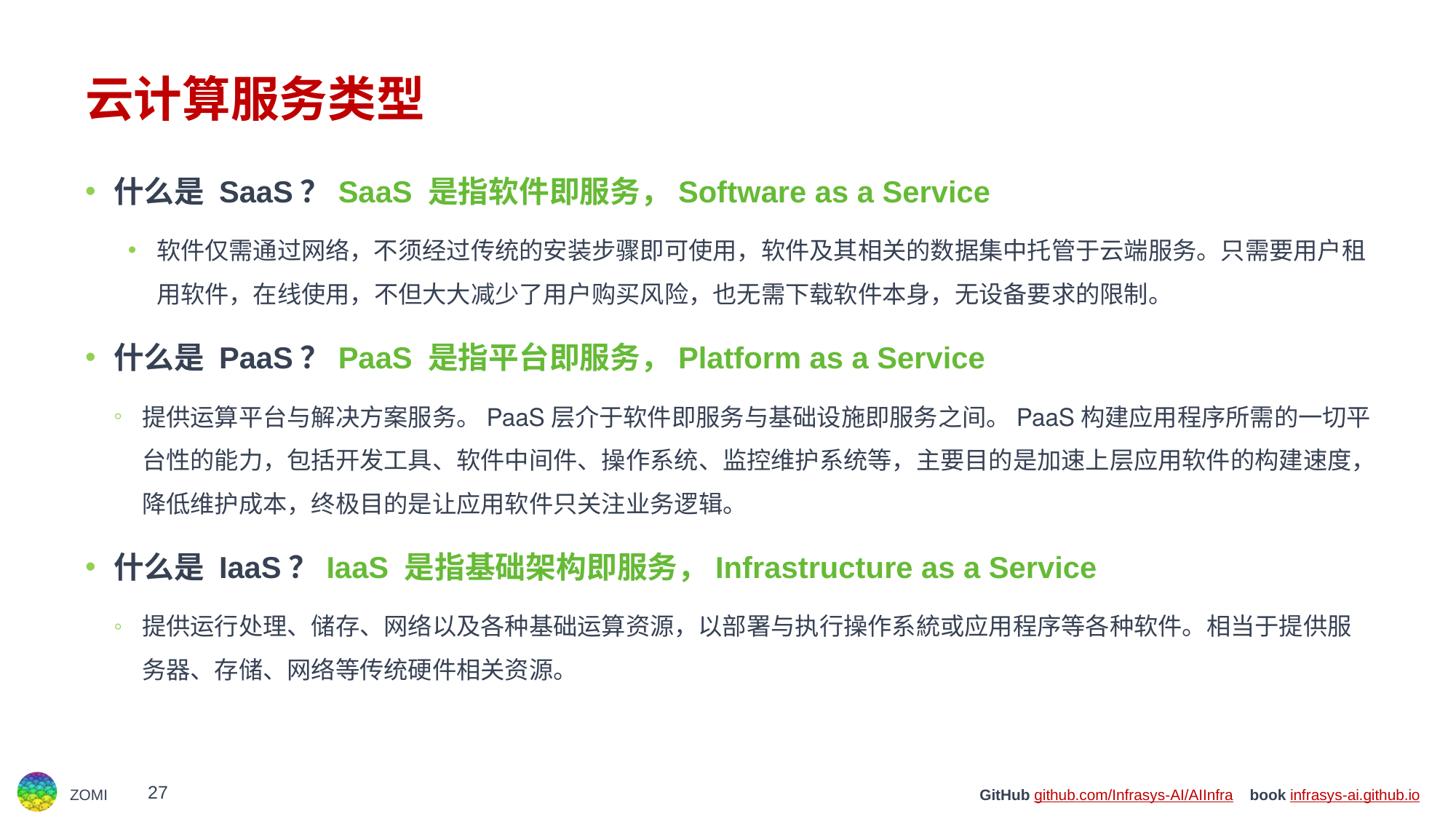

# 云计算服务类型
什么是 SaaS？SaaS 是指软件即服务，Software as a Service
软件仅需通过网络，不须经过传统的安装步骤即可使用，软件及其相关的数据集中托管于云端服务。只需要用户租用软件，在线使用，不但大大减少了用户购买风险，也无需下载软件本身，无设备要求的限制。
什么是 PaaS？PaaS 是指平台即服务，Platform as a Service
提供运算平台与解决方案服务。PaaS层介于软件即服务与基础设施即服务之间。PaaS构建应用程序所需的一切平台性的能力，包括开发工具、软件中间件、操作系统、监控维护系统等，主要目的是加速上层应用软件的构建速度，降低维护成本，终极目的是让应用软件只关注业务逻辑。
什么是 IaaS？IaaS 是指基础架构即服务，Infrastructure as a Service
提供运行处理、储存、网络以及各种基础运算资源，以部署与执行操作系統或应用程序等各种软件。相当于提供服务器、存储、网络等传统硬件相关资源。